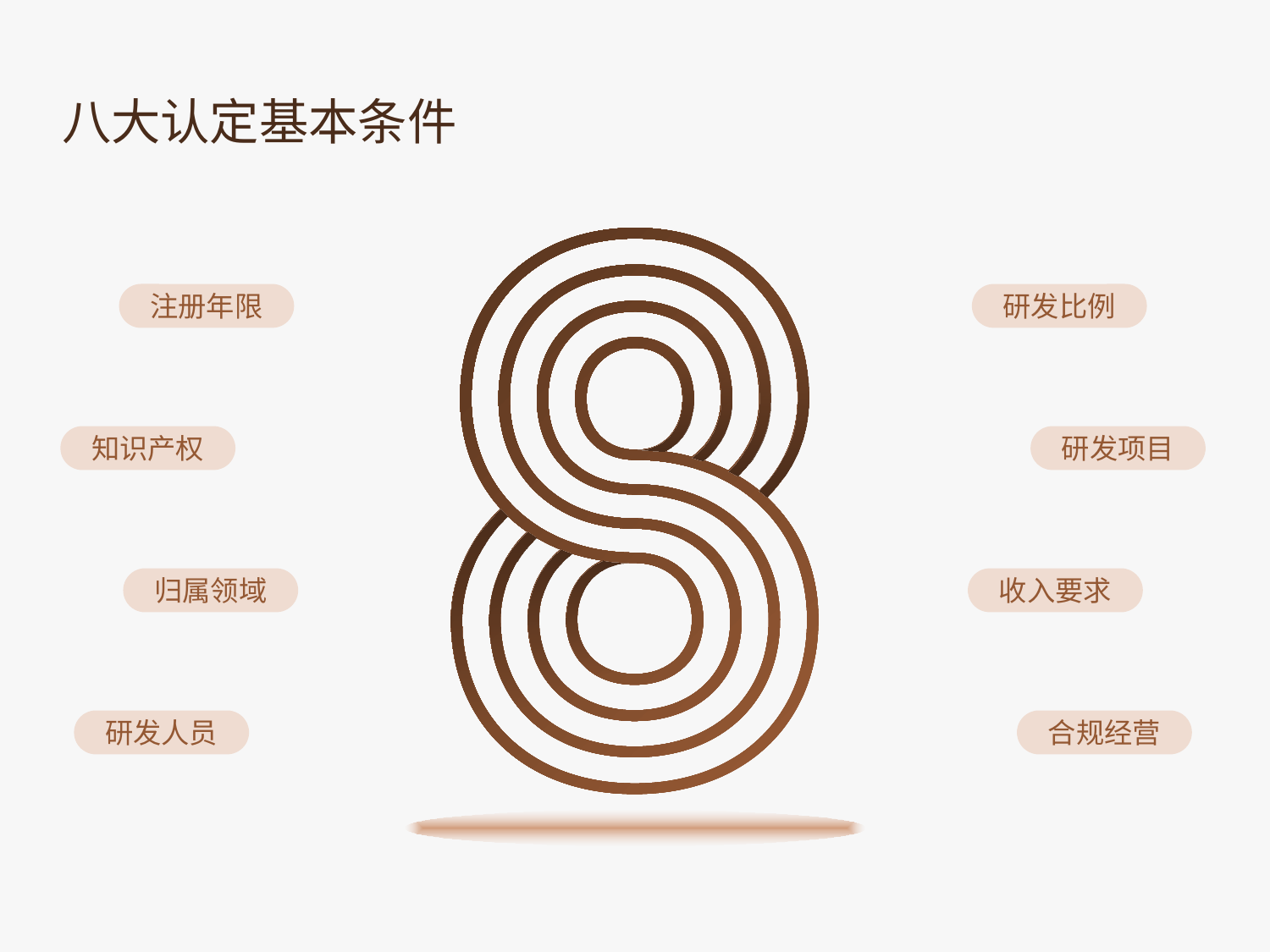

八大认定基本条件

注册年限
研发比例
知识产权
研发项目
归属领域
收入要求
研发人员
合规经营